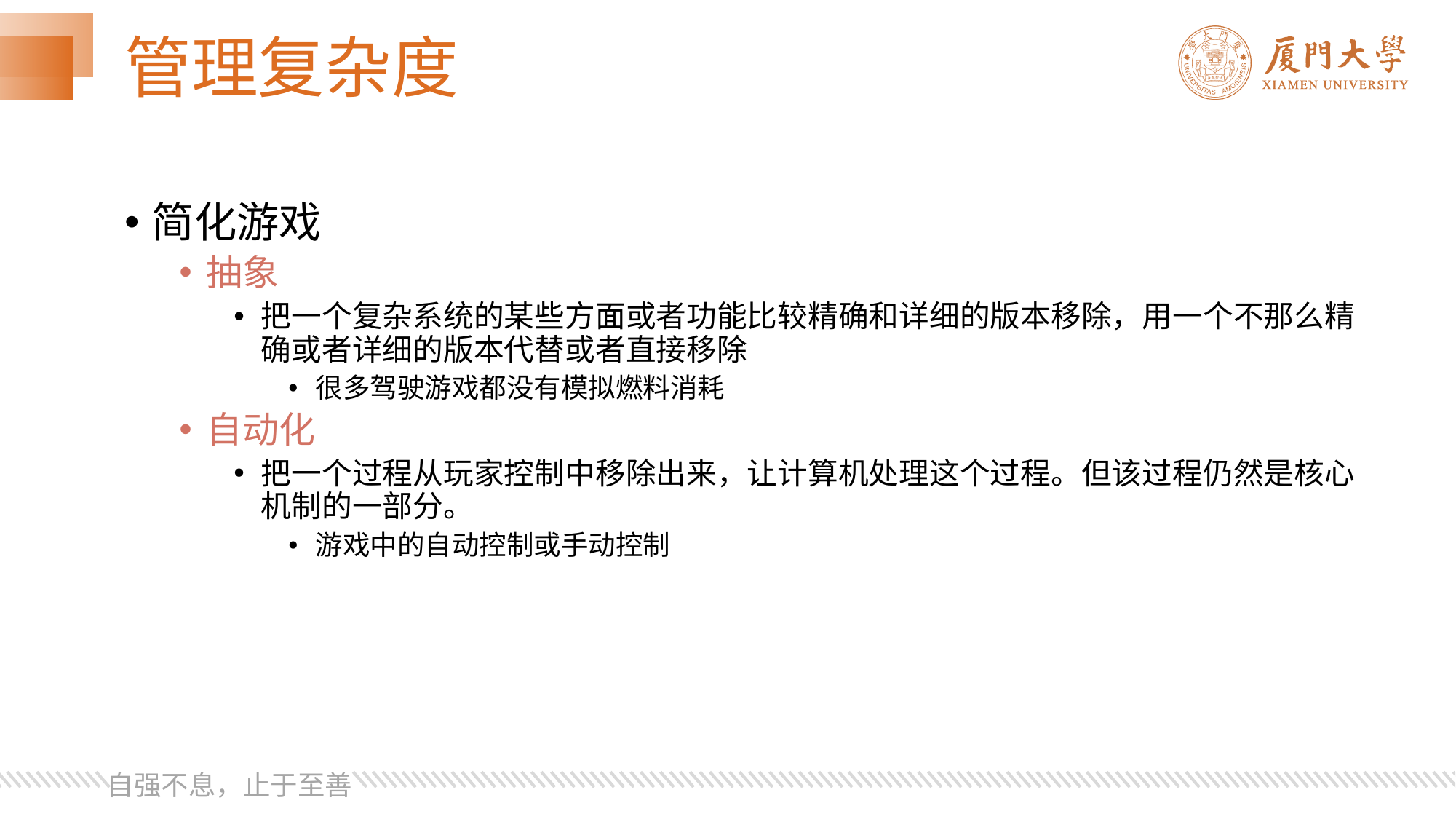

# 管理复杂度
简化游戏
抽象
把一个复杂系统的某些方面或者功能比较精确和详细的版本移除，用一个不那么精确或者详细的版本代替或者直接移除
很多驾驶游戏都没有模拟燃料消耗
自动化
把一个过程从玩家控制中移除出来，让计算机处理这个过程。但该过程仍然是核心机制的一部分。
游戏中的自动控制或手动控制